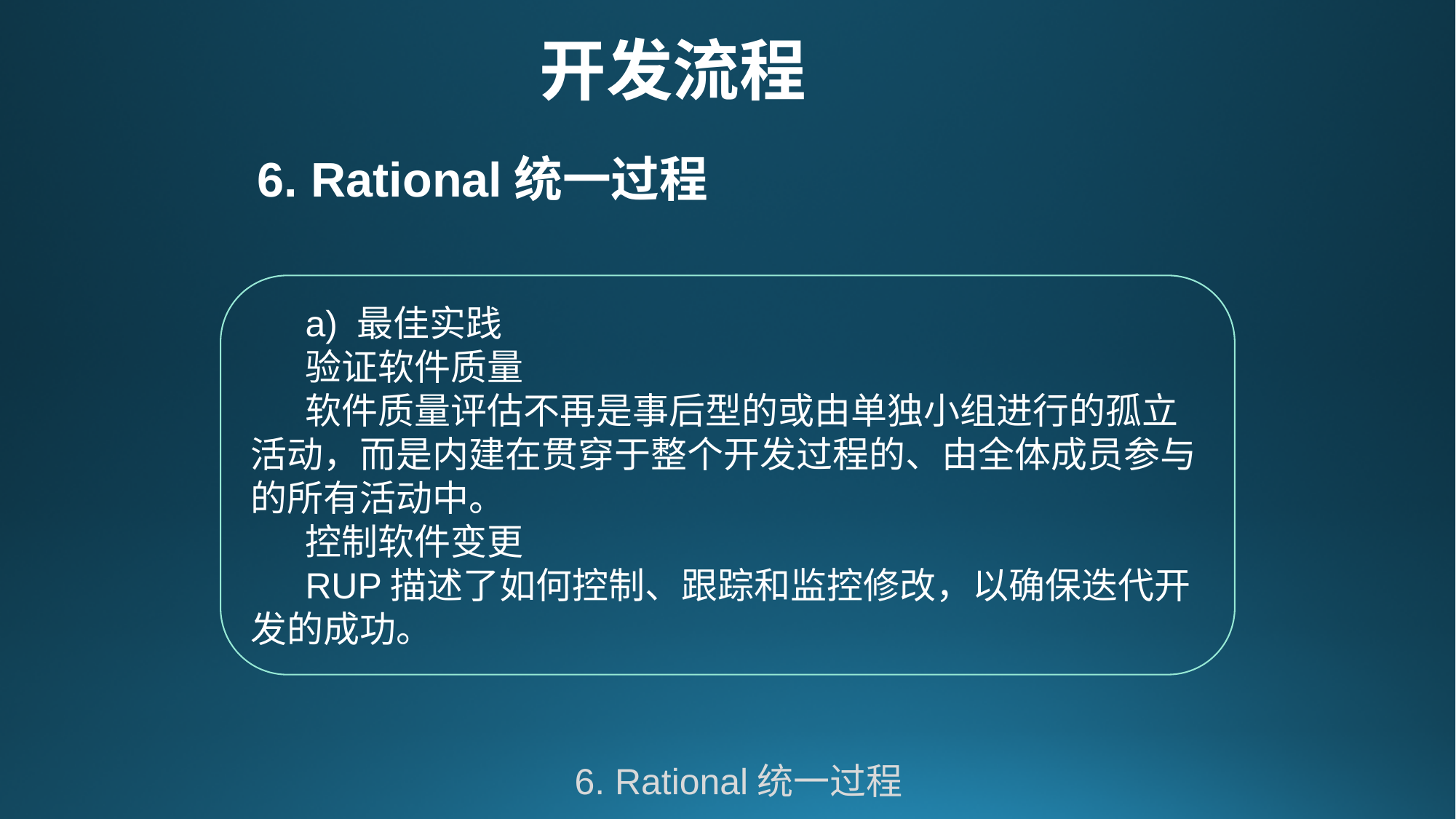

开发流程
6. Rational统一过程
a) 最佳实践
验证软件质量
软件质量评估不再是事后型的或由单独小组进行的孤立活动，而是内建在贯穿于整个开发过程的、由全体成员参与的所有活动中。
控制软件变更
RUP描述了如何控制、跟踪和监控修改，以确保迭代开发的成功。
6. Rational统一过程